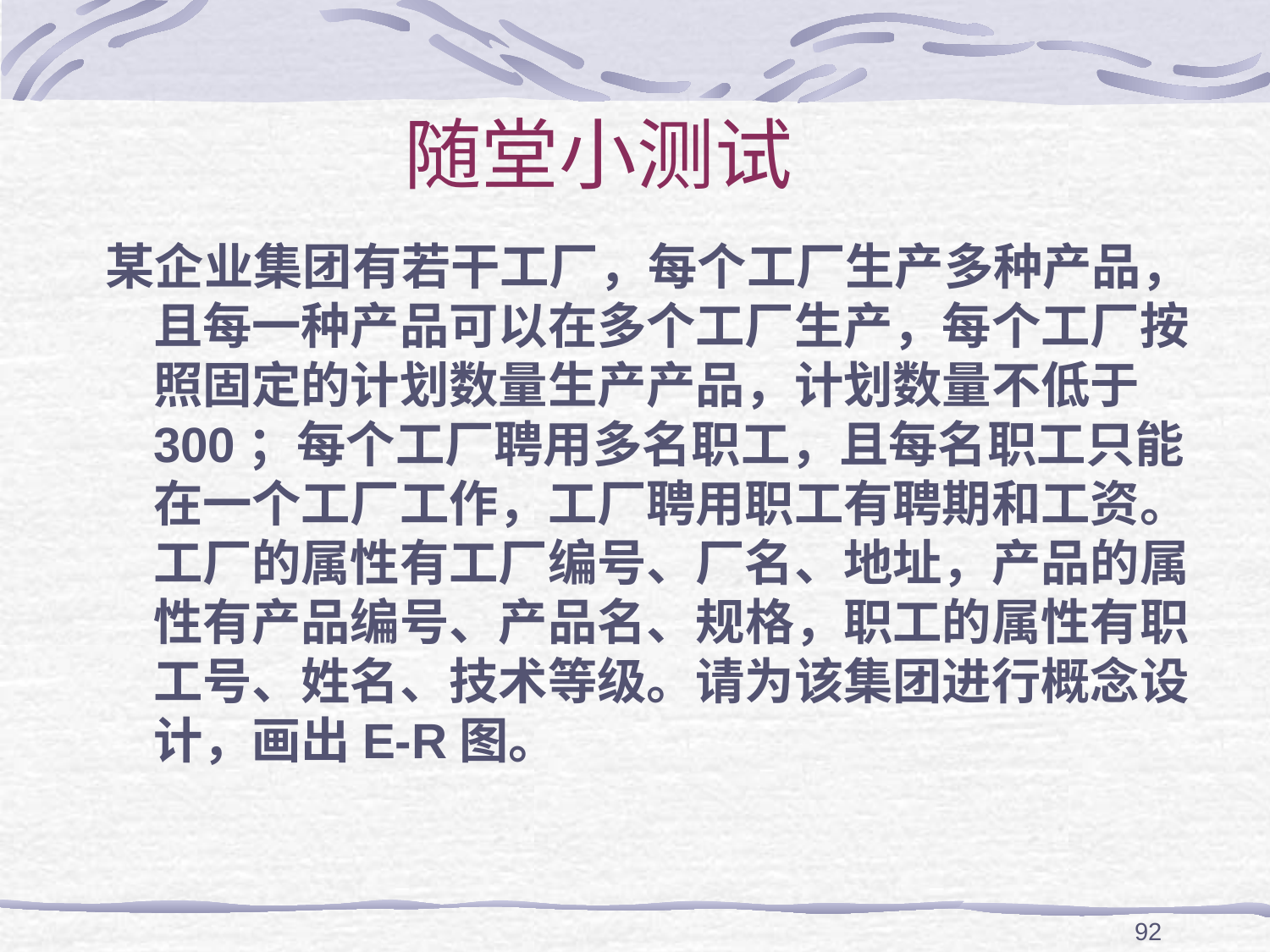

# 随堂小测试
某企业集团有若干工厂，每个工厂生产多种产品，且每一种产品可以在多个工厂生产，每个工厂按照固定的计划数量生产产品，计划数量不低于300；每个工厂聘用多名职工，且每名职工只能在一个工厂工作，工厂聘用职工有聘期和工资。工厂的属性有工厂编号、厂名、地址，产品的属性有产品编号、产品名、规格，职工的属性有职工号、姓名、技术等级。请为该集团进行概念设计，画出E-R图。

92